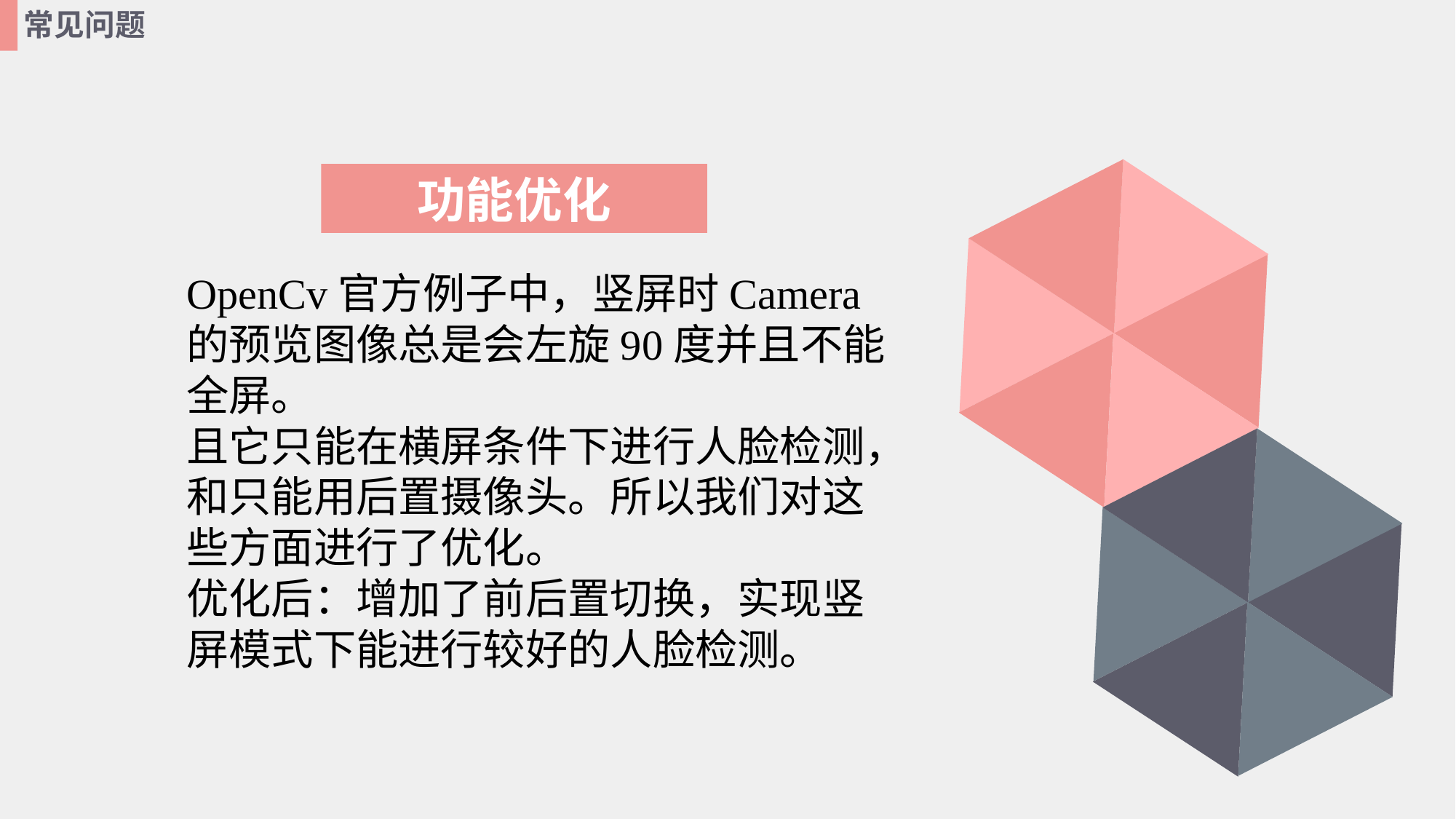

常见问题
功能优化
OpenCv官方例子中，竖屏时Camera的预览图像总是会左旋90度并且不能全屏。
且它只能在横屏条件下进行人脸检测，和只能用后置摄像头。所以我们对这些方面进行了优化。
优化后：增加了前后置切换，实现竖屏模式下能进行较好的人脸检测。